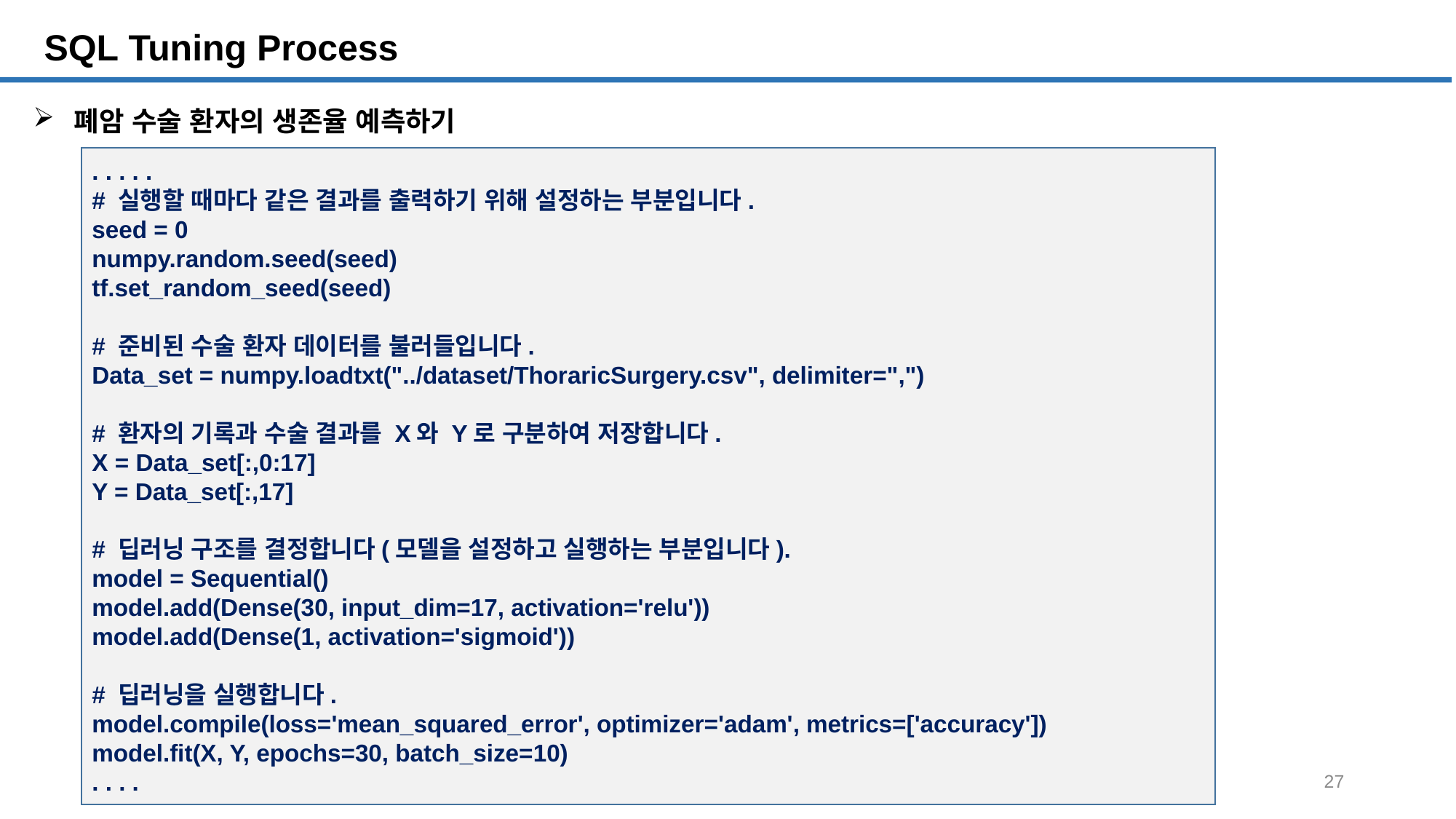

SQL 튜닝 개요
# SQL Tuning Process

폐암 수술 환자의 생존율 예측하기
. . . . .
# 실행할 때마다 같은 결과를 출력하기 위해 설정하는 부분입니다.
seed = 0
numpy.random.seed(seed)
tf.set_random_seed(seed)

# 준비된 수술 환자 데이터를 불러들입니다.
Data_set = numpy.loadtxt("../dataset/ThoraricSurgery.csv", delimiter=",")

# 환자의 기록과 수술 결과를 X와 Y로 구분하여 저장합니다.
X = Data_set[:,0:17]
Y = Data_set[:,17]

# 딥러닝 구조를 결정합니다(모델을 설정하고 실행하는 부분입니다).
model = Sequential()
model.add(Dense(30, input_dim=17, activation='relu'))
model.add(Dense(1, activation='sigmoid'))

# 딥러닝을 실행합니다.
model.compile(loss='mean_squared_error', optimizer='adam', metrics=['accuracy'])
model.fit(X, Y, epochs=30, batch_size=10)
. . . .
27